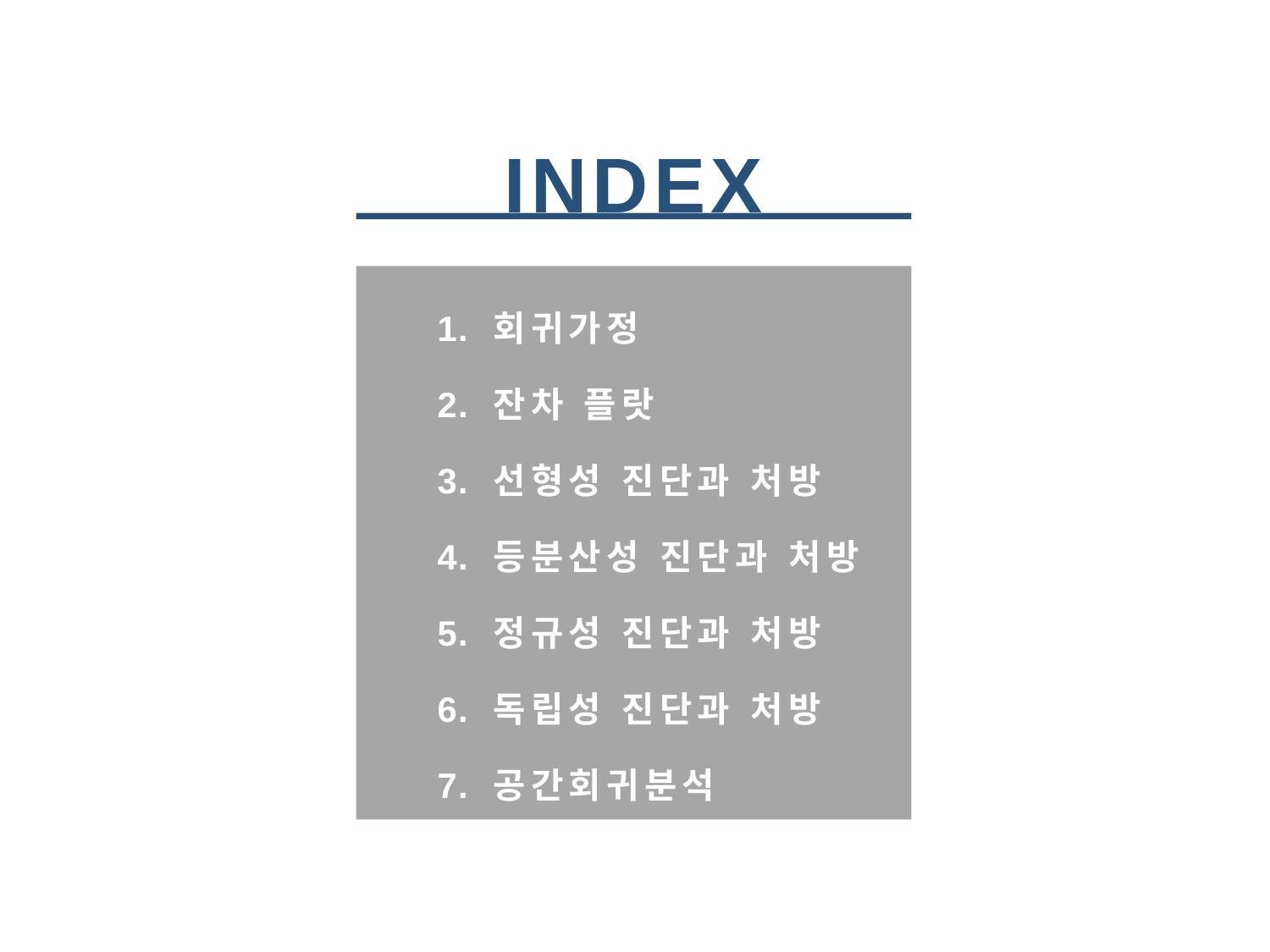

INDEX

회귀가정
잔차 플랏
선형성 진단과 처방
등분산성 진단과 처방
정규성 진단과 처방
독립성 진단과 처방
공간회귀분석